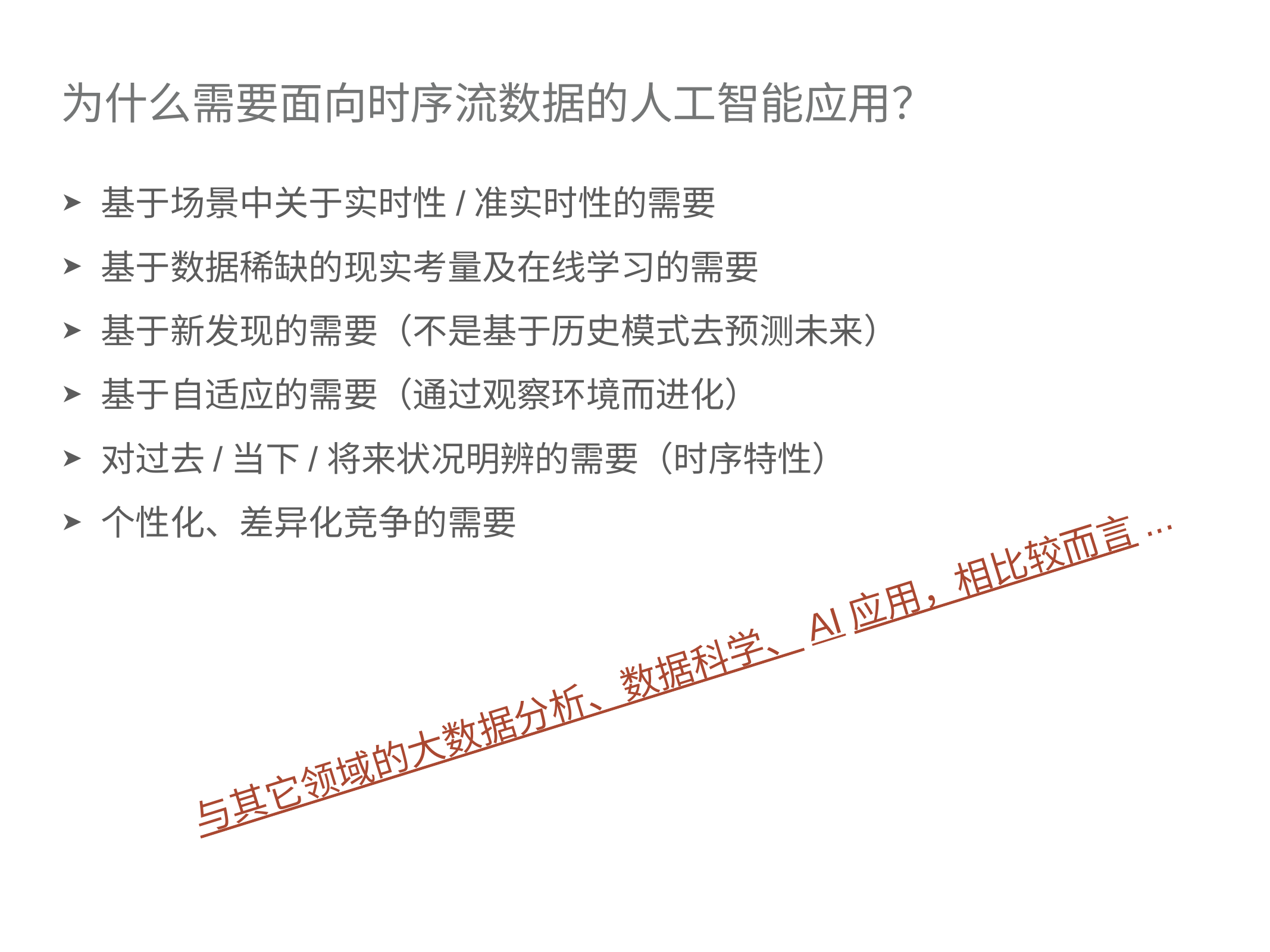

25
# 为什么需要面向时序流数据的人工智能应用？

基于场景中关于实时性/准实时性的需要
基于数据稀缺的现实考量及在线学习的需要
基于新发现的需要（不是基于历史模式去预测未来）
基于自适应的需要（通过观察环境而进化）
对过去/当下/将来状况明辨的需要（时序特性）
个性化、差异化竞争的需要
与其它领域的大数据分析、数据科学、AI应用，相比较而言...